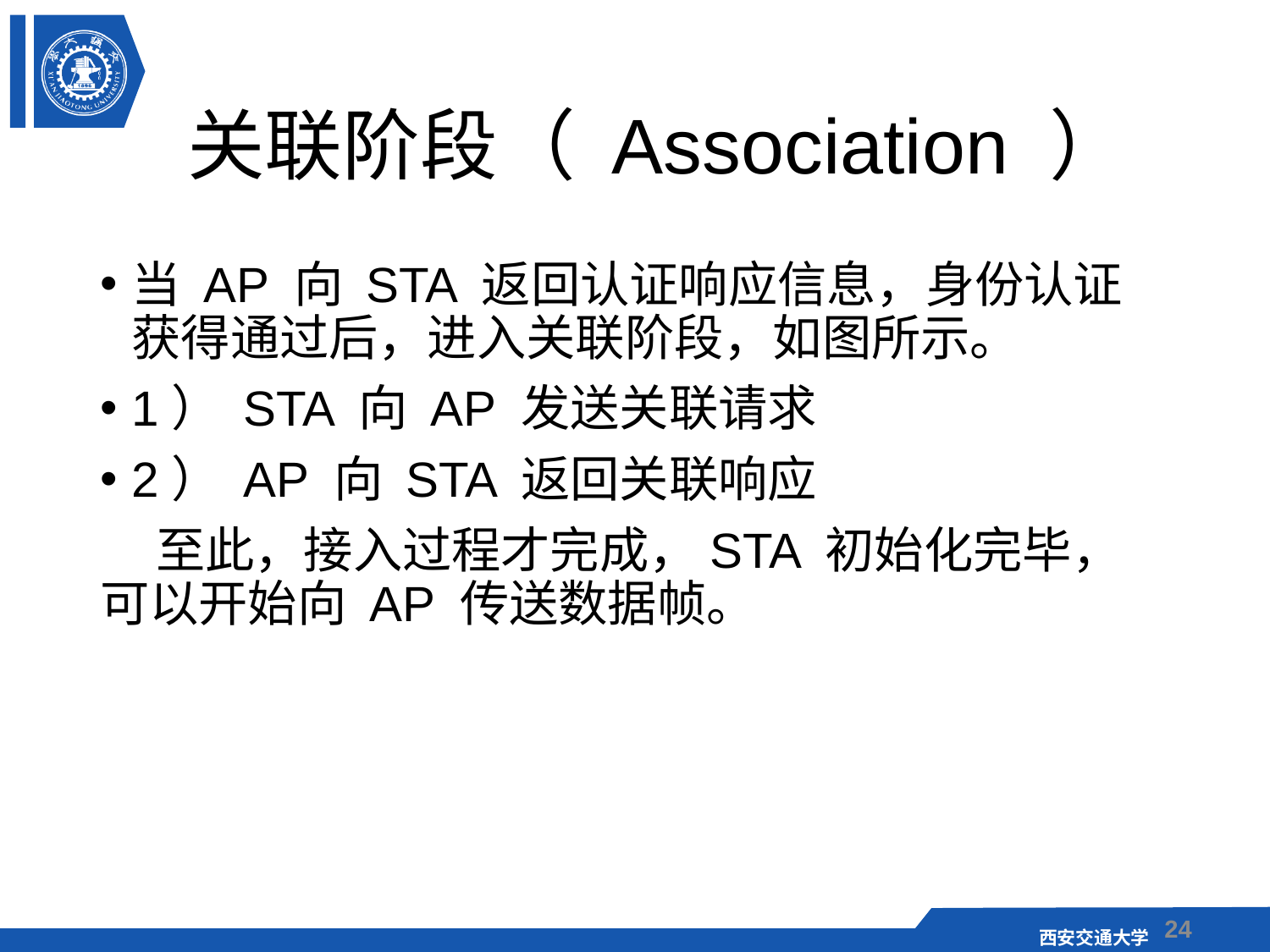

# 关联阶段（ Association ）
当 AP 向 STA 返回认证响应信息，身份认证获得通过后，进入关联阶段，如图所示。
1） STA 向 AP 发送关联请求
2） AP 向 STA 返回关联响应
    至此，接入过程才完成，STA 初始化完毕，可以开始向 AP 传送数据帧。

24